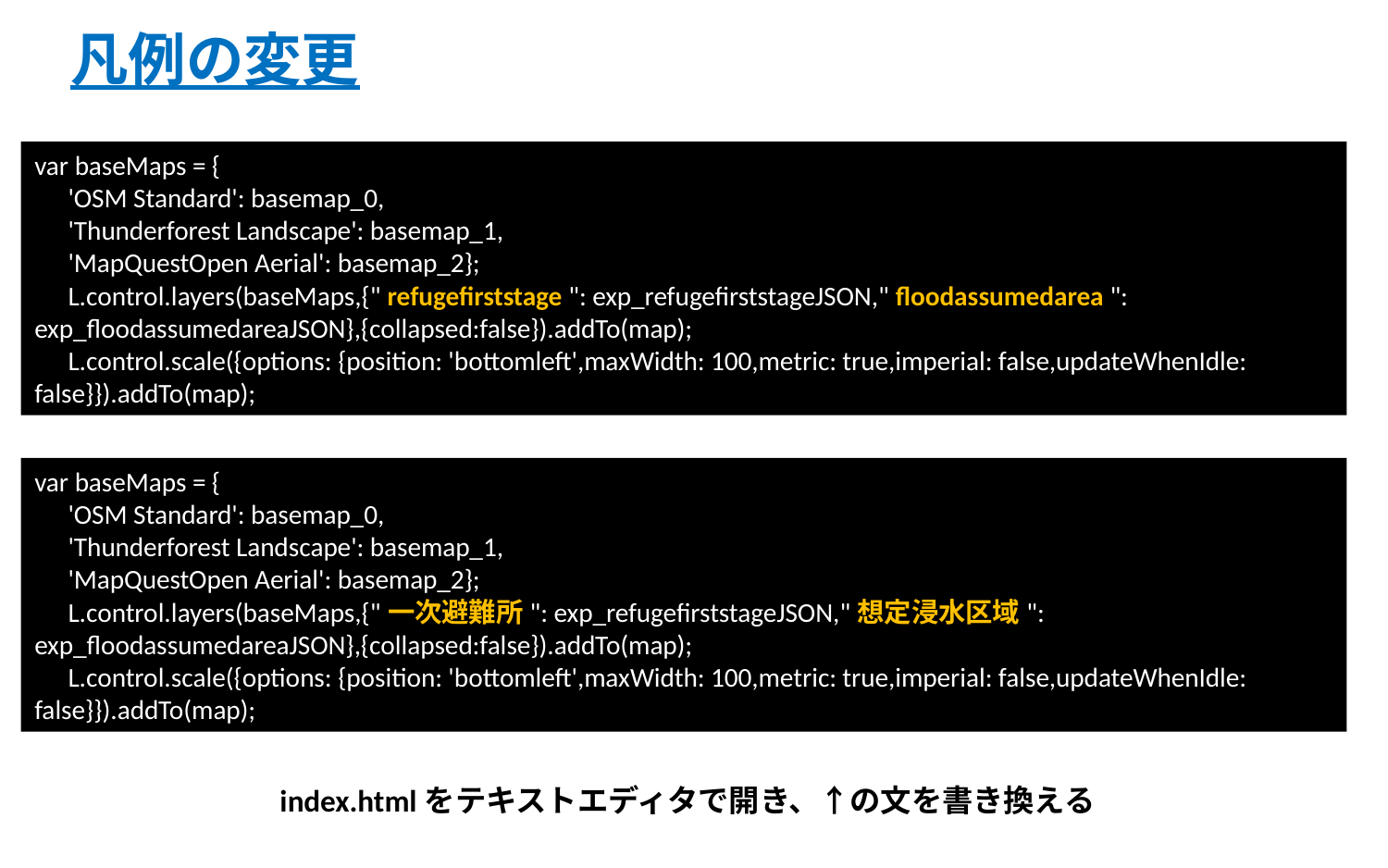

# 凡例の変更
var baseMaps = {
　'OSM Standard': basemap_0,
　'Thunderforest Landscape': basemap_1,
　'MapQuestOpen Aerial': basemap_2};
　L.control.layers(baseMaps,{" refugefirststage ": exp_refugefirststageJSON," floodassumedarea ": exp_floodassumedareaJSON},{collapsed:false}).addTo(map);
　L.control.scale({options: {position: 'bottomleft',maxWidth: 100,metric: true,imperial: false,updateWhenIdle: false}}).addTo(map);
var baseMaps = {
　'OSM Standard': basemap_0,
　'Thunderforest Landscape': basemap_1,
　'MapQuestOpen Aerial': basemap_2};
　L.control.layers(baseMaps,{"一次避難所": exp_refugefirststageJSON,"想定浸水区域": exp_floodassumedareaJSON},{collapsed:false}).addTo(map);
　L.control.scale({options: {position: 'bottomleft',maxWidth: 100,metric: true,imperial: false,updateWhenIdle: false}}).addTo(map);
index.htmlをテキストエディタで開き、↑の文を書き換える